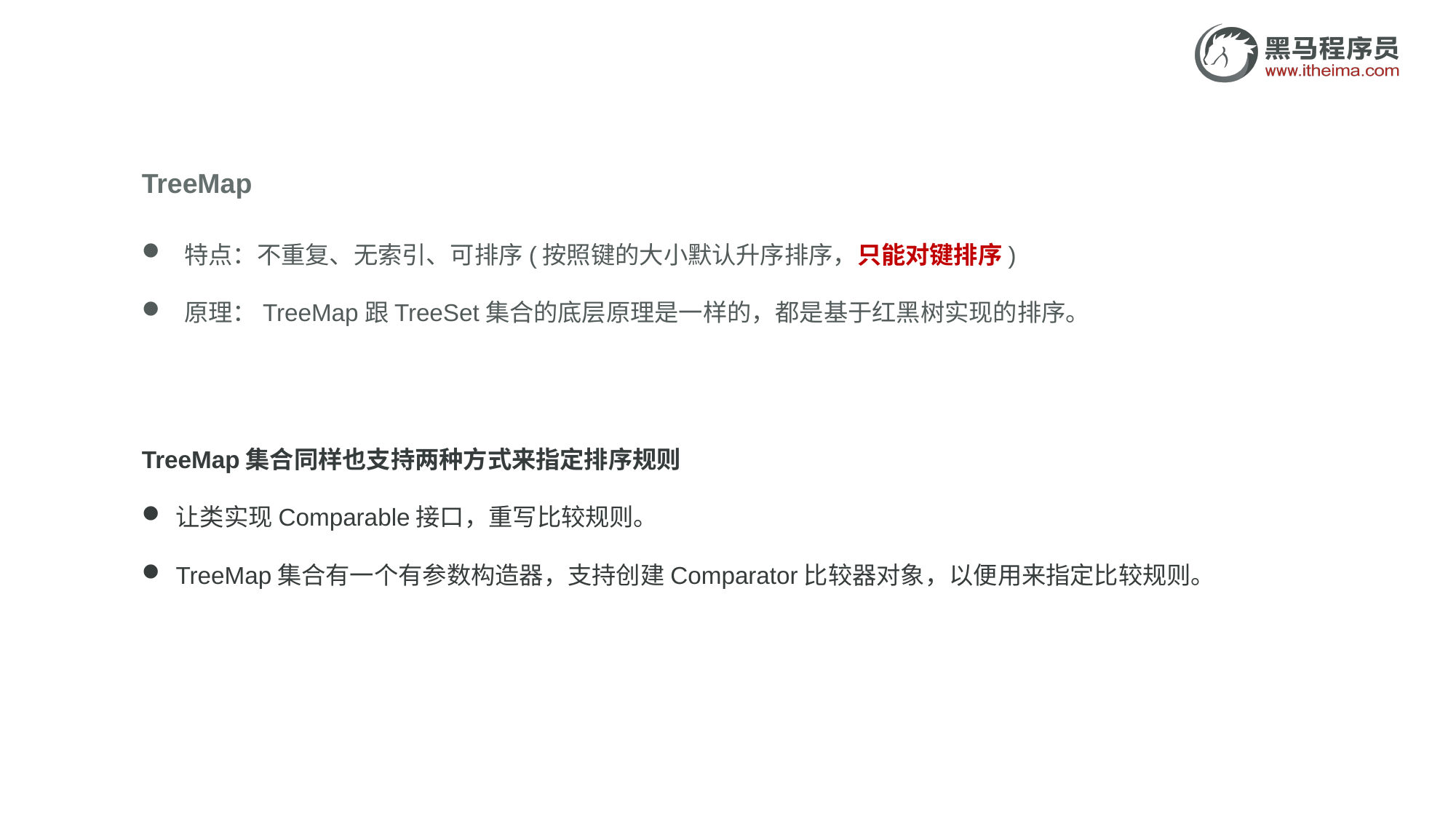

TreeMap
特点：不重复、无索引、可排序(按照键的大小默认升序排序，只能对键排序)
原理：TreeMap跟TreeSet集合的底层原理是一样的，都是基于红黑树实现的排序。
TreeMap集合同样也支持两种方式来指定排序规则
让类实现Comparable接口，重写比较规则。
TreeMap集合有一个有参数构造器，支持创建Comparator比较器对象，以便用来指定比较规则。